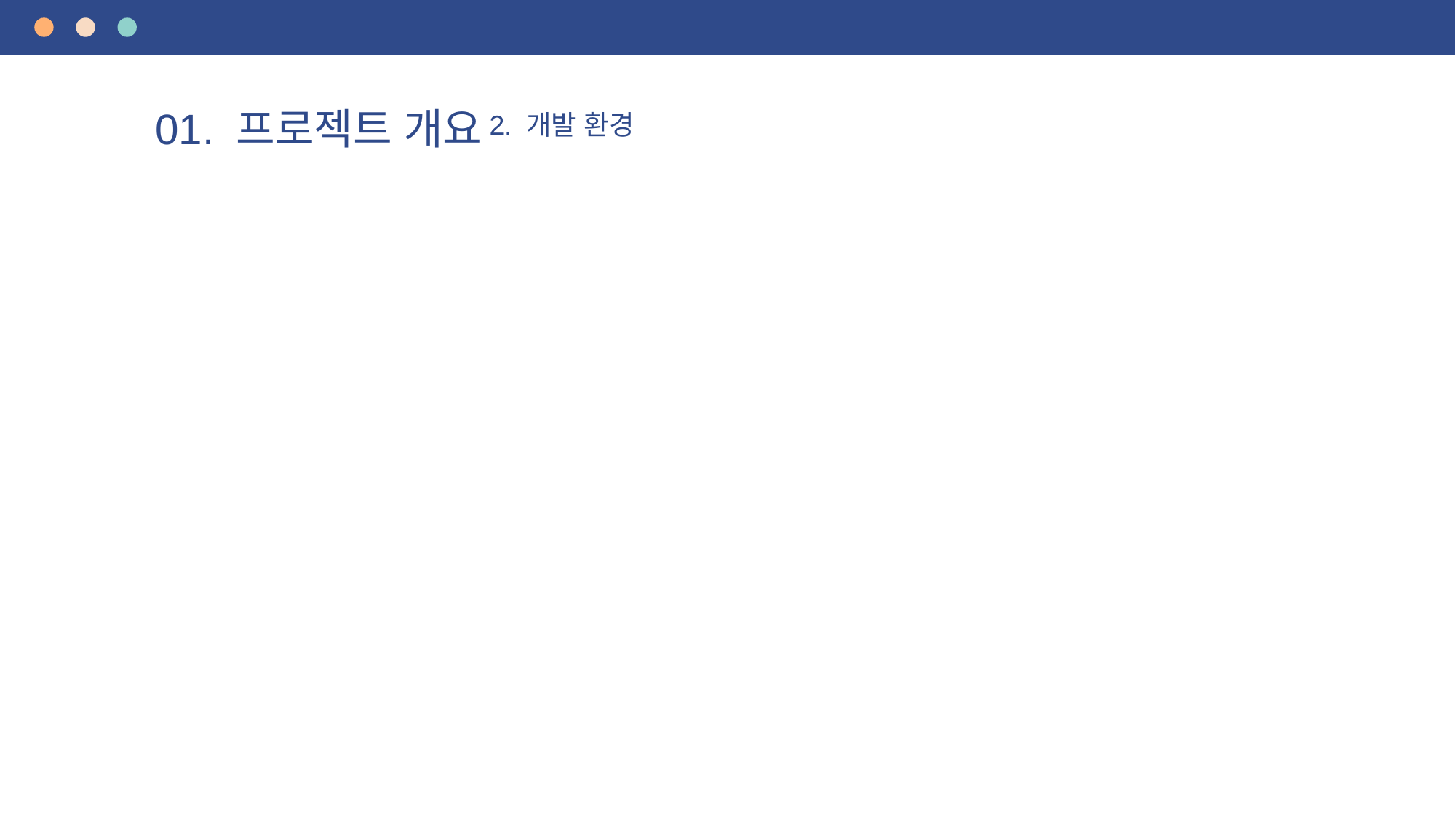

# 01. 프로젝트 개요
2. 개발 환경